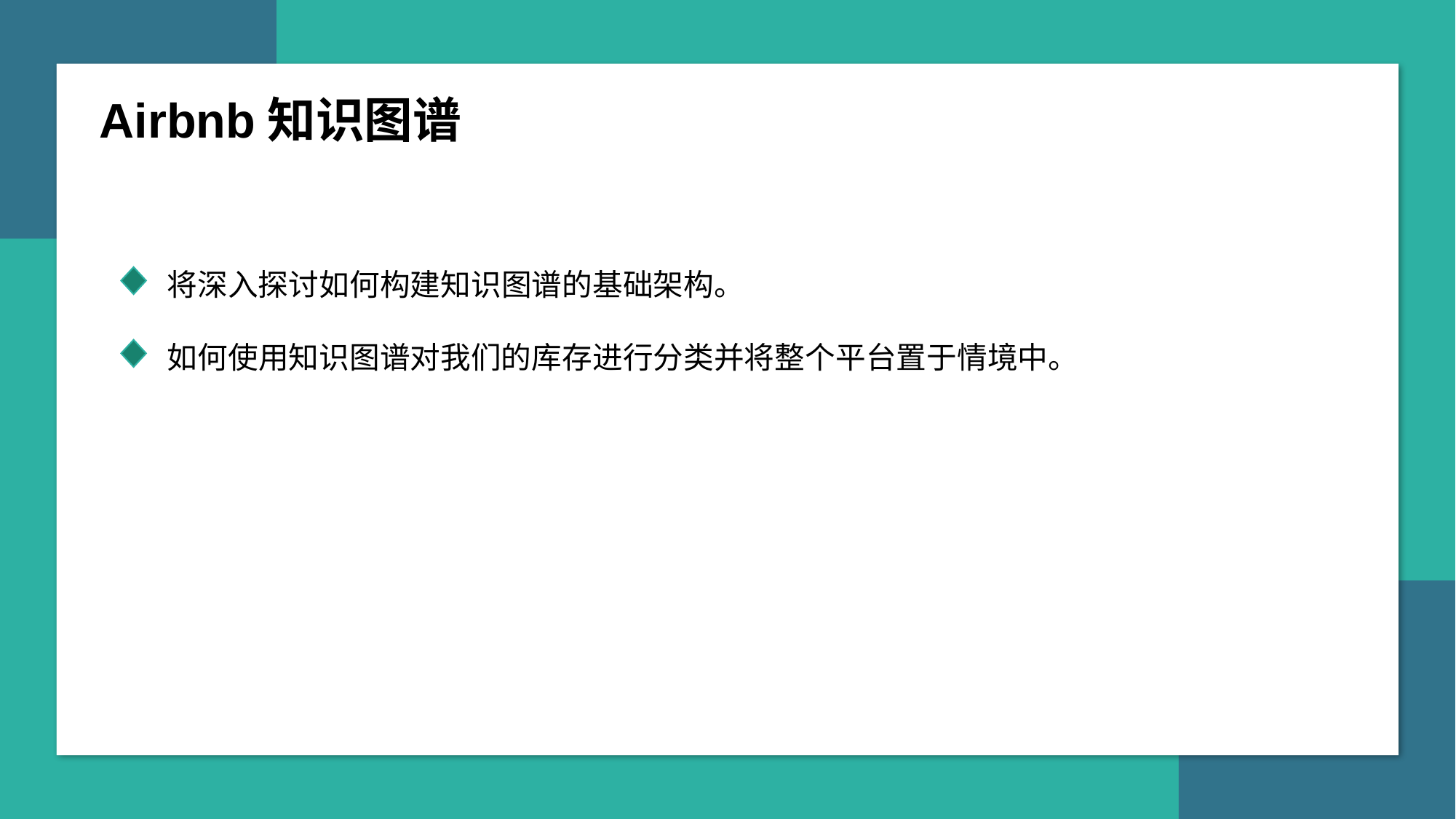

另一个商业知识Uber也发布了类似的知识图谱，为其“Uber Eats”送货服务提供食品和餐馆方面的知识图谱。他们的目标是为那些不确定自己在寻找哪种食物的用户提供语义搜索功能和推荐。
图谱由eBay发布，它对产品描述和购物行为模式进行编码，并用于增强会话代理，帮助用户通过自然语言界面
Airbnb知识图谱
将深入探讨如何构建知识图谱的基础架构。
如何使用知识图谱对我们的库存进行分类并将整个平台置于情境中。